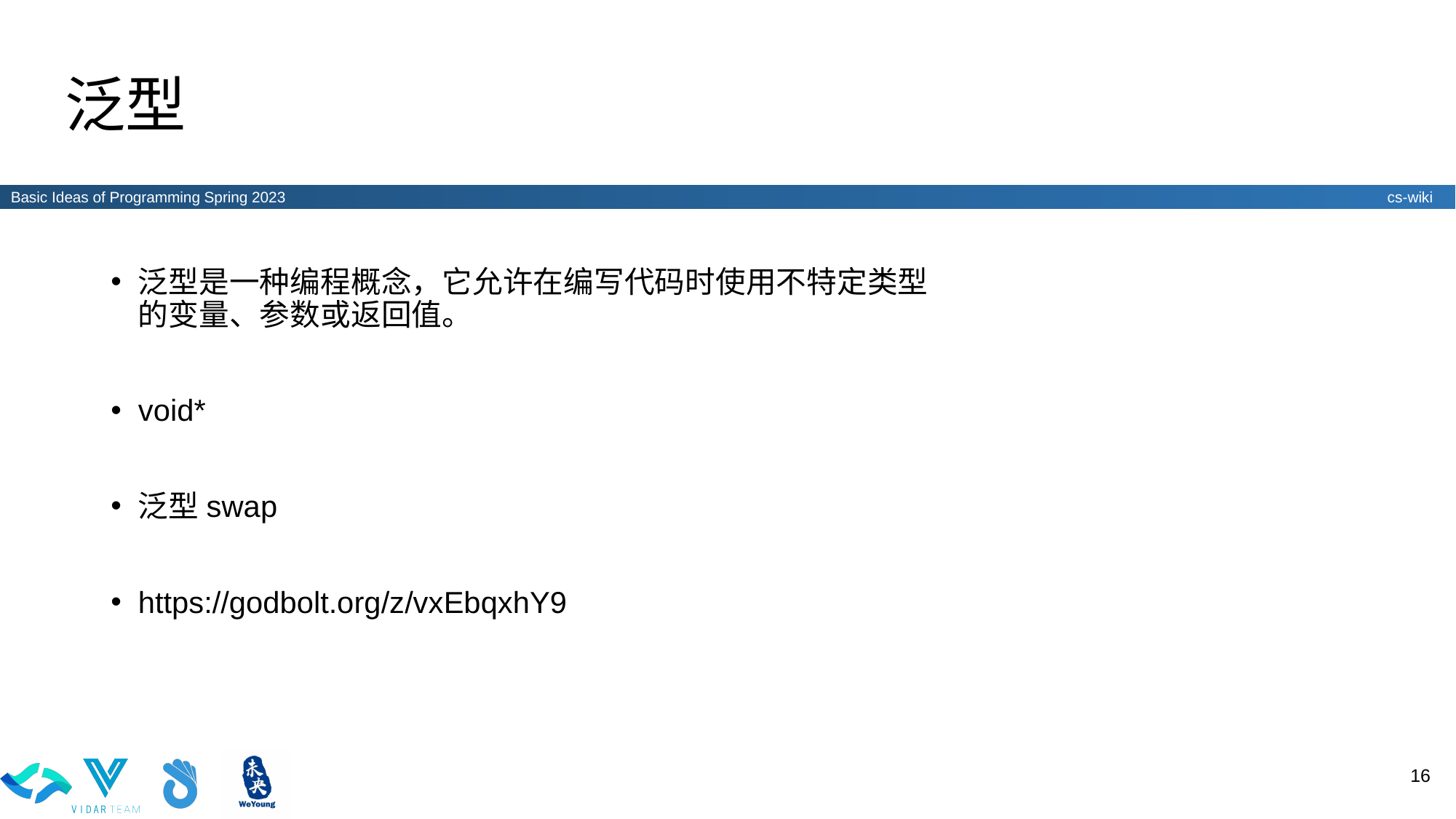

# 泛型
泛型是一种编程概念，它允许在编写代码时使用不特定类型的变量、参数或返回值。

void*

泛型swap

https://godbolt.org/z/vxEbqxhY9